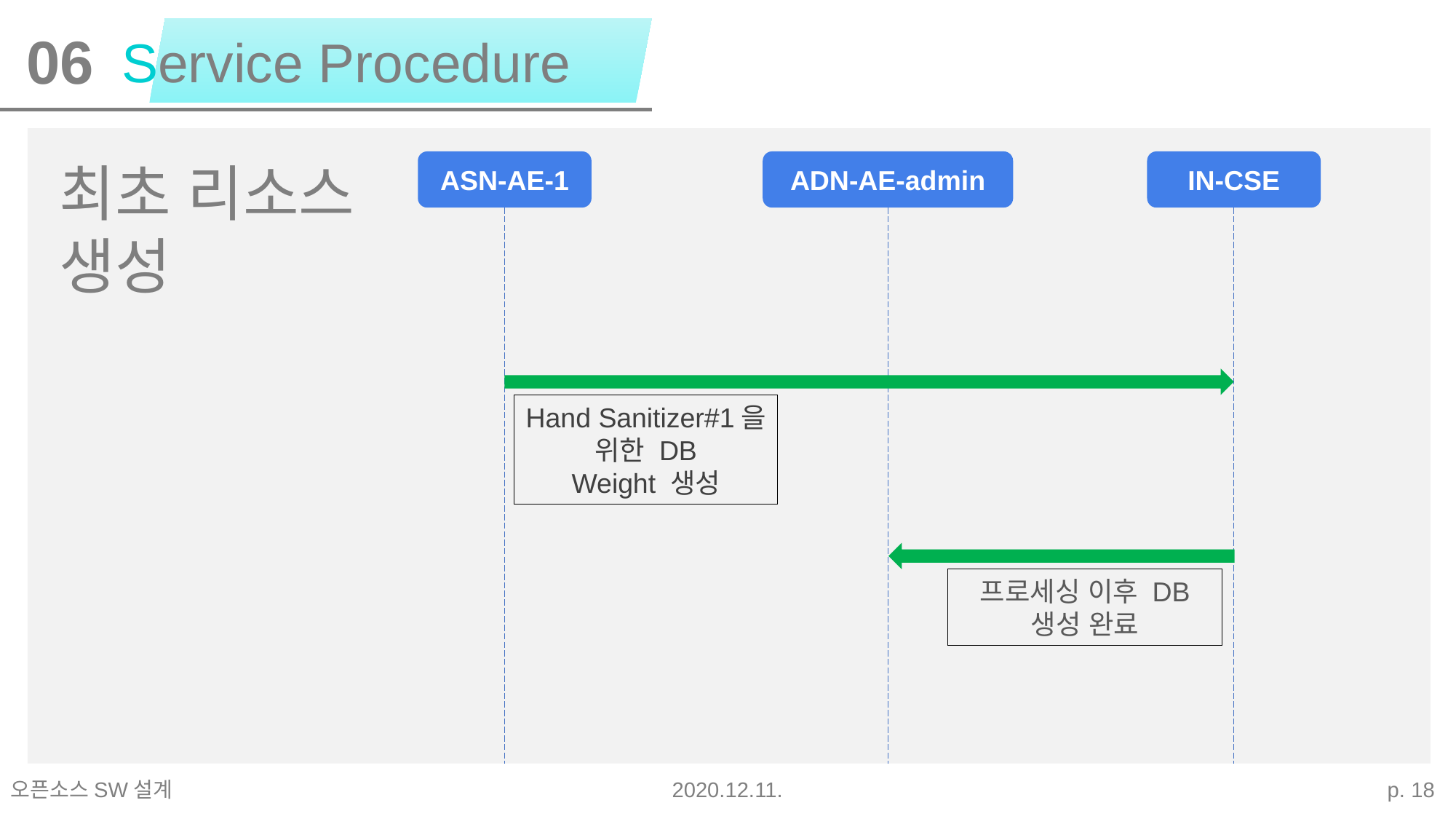

Service Procedure
06

최초 리소스
생성
ADN-AE-admin
ASN-AE-1
IN-CSE

Hand Sanitizer#1을 위한 DB
Weight 생성

프로세싱 이후 DB 생성 완료
오픈소스SW설계
2020.12.11.
p. 18